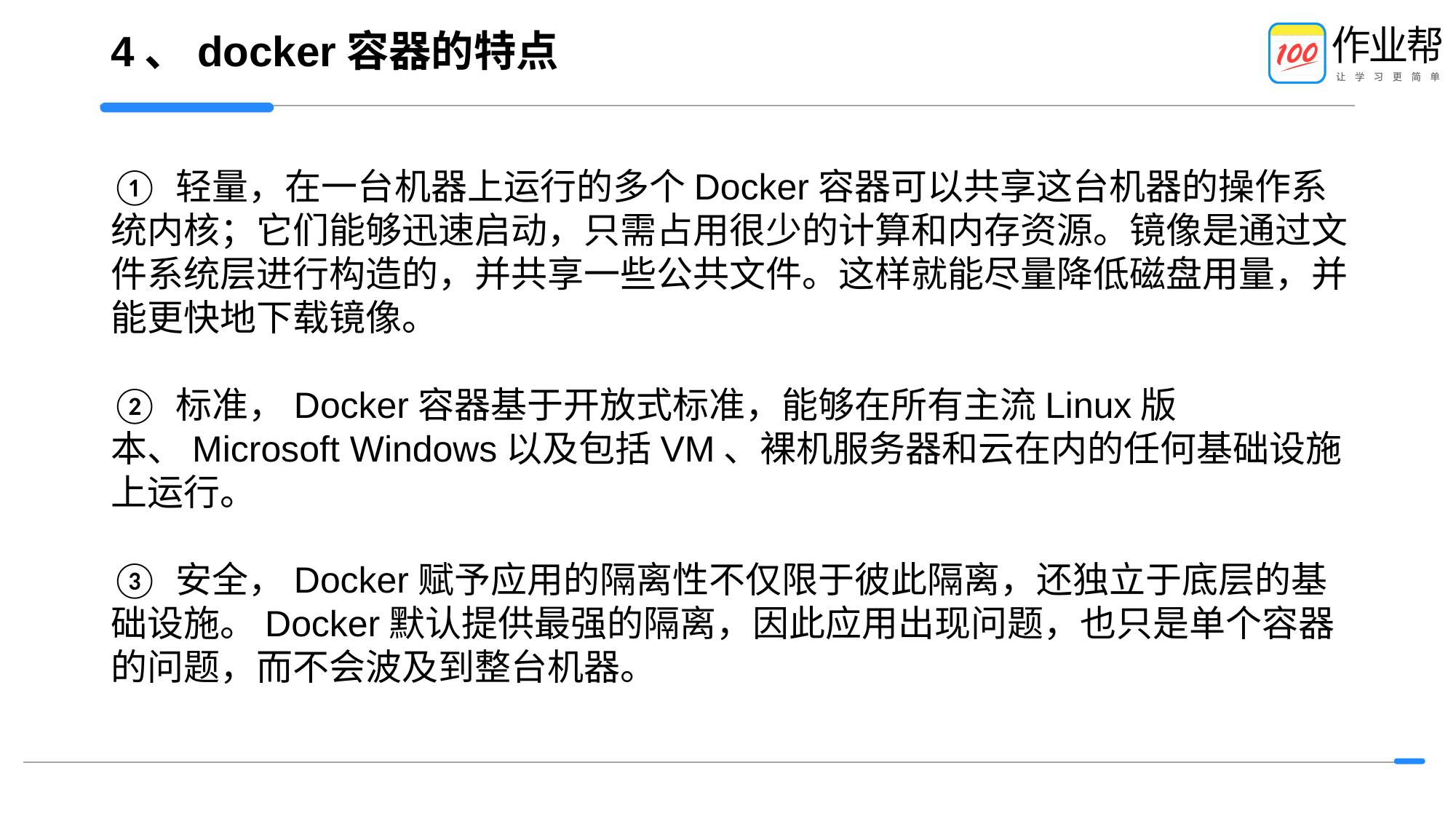

# 4、docker容器的特点
① 轻量，在一台机器上运行的多个Docker容器可以共享这台机器的操作系统内核；它们能够迅速启动，只需占用很少的计算和内存资源。镜像是通过文件系统层进行构造的，并共享一些公共文件。这样就能尽量降低磁盘用量，并能更快地下载镜像。

② 标准，Docker容器基于开放式标准，能够在所有主流Linux版本、Microsoft Windows以及包括VM、裸机服务器和云在内的任何基础设施上运行。

③ 安全，Docker赋予应用的隔离性不仅限于彼此隔离，还独立于底层的基础设施。Docker默认提供最强的隔离，因此应用出现问题，也只是单个容器的问题，而不会波及到整台机器。